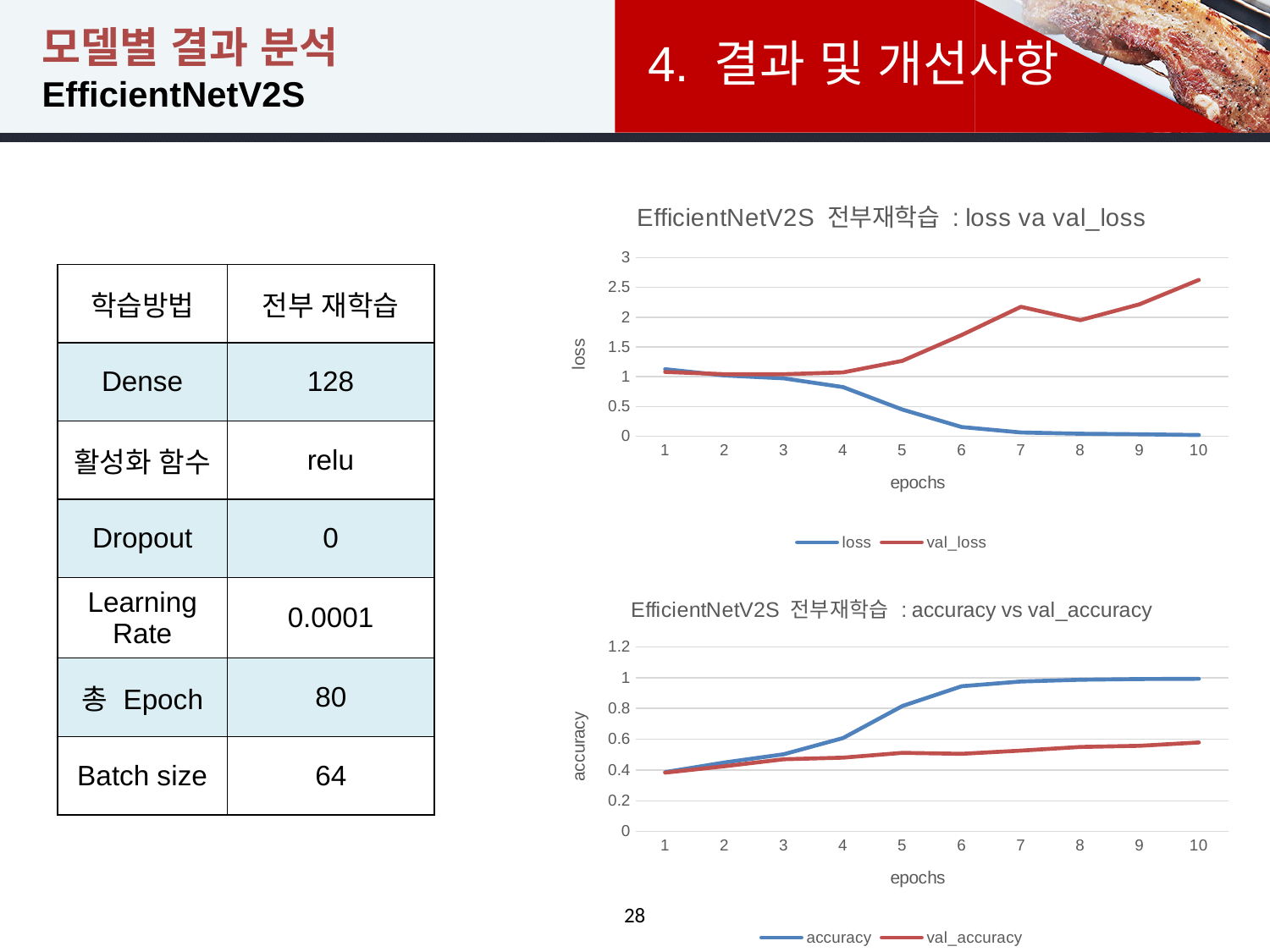

# 모델별 결과 분석 EfficientNetV2S
4. 결과 및 개선사항

### Chart: EfficientNetV2S 전부재학습 : loss va val_loss

| Category | loss | val_loss |
|---|---|---|
| 학습방법 | 전부 재학습 |
| --- | --- |
| Dense | 128 |
| 활성화 함수 | relu |
| Dropout | 0 |
| Learning Rate | 0.0001 |
| 총 Epoch | 80 |
| Batch size | 64 |

### Chart: EfficientNetV2S 전부재학습 : accuracy vs val_accuracy

| Category | accuracy | val_accuracy |
|---|---|---|
28